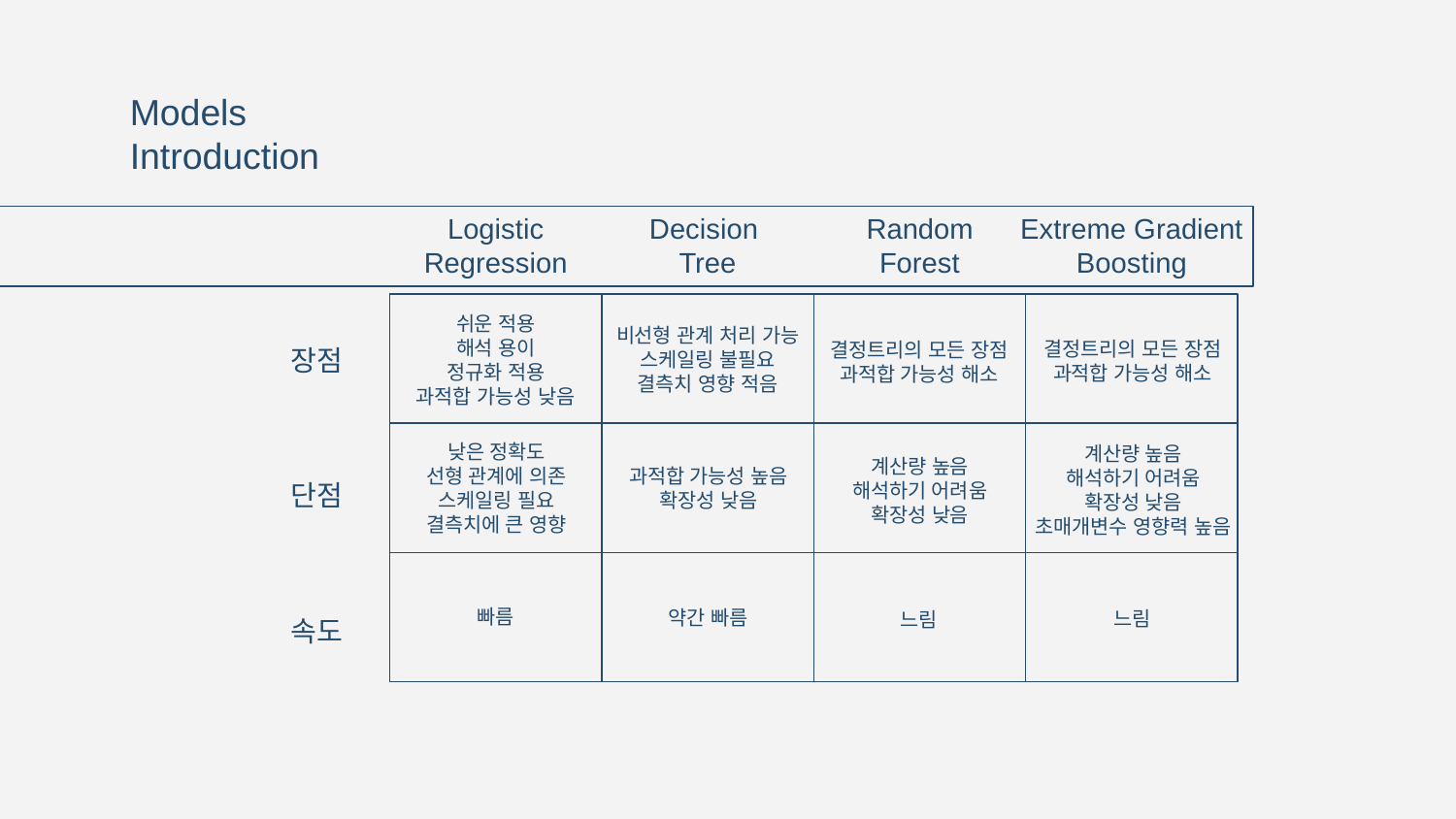

# Models Introduction

Logistic Regression

Decision
Tree

Random
Forest
Extreme Gradient Boosting

쉬운 적용
해석 용이
정규화 적용
과적합 가능성 낮음
비선형 관계 처리 가능
스케일링 불필요
결측치 영향 적음
장점
결정트리의 모든 장점
과적합 가능성 해소
결정트리의 모든 장점
과적합 가능성 해소

낮은 정확도
선형 관계에 의존
스케일링 필요
결측치에 큰 영향
과적합 가능성 높음
확장성 낮음
계산량 높음
해석하기 어려움
확장성 낮음
초매개변수 영향력 높음
계산량 높음
해석하기 어려움
확장성 낮음
단점

빠름
약간 빠름
느림
느림
속도